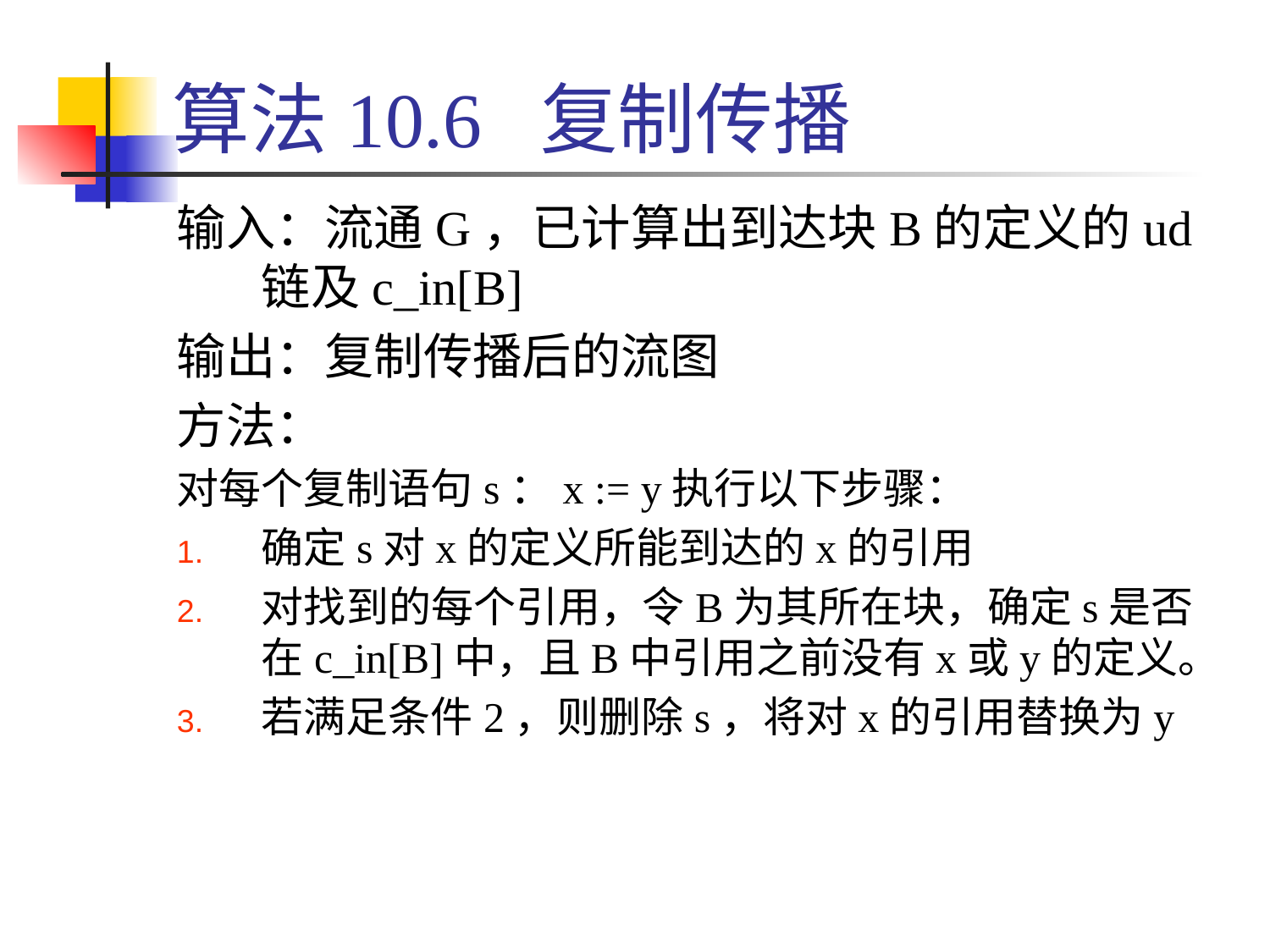

# 算法10.6  复制传播
输入：流通G，已计算出到达块B的定义的ud链及c_in[B]
输出：复制传播后的流图
方法：
对每个复制语句s：x := y执行以下步骤：
确定s对x的定义所能到达的x的引用
对找到的每个引用，令B为其所在块，确定s是否在c_in[B]中，且B中引用之前没有x或y的定义。
若满足条件2，则删除s，将对x的引用替换为y